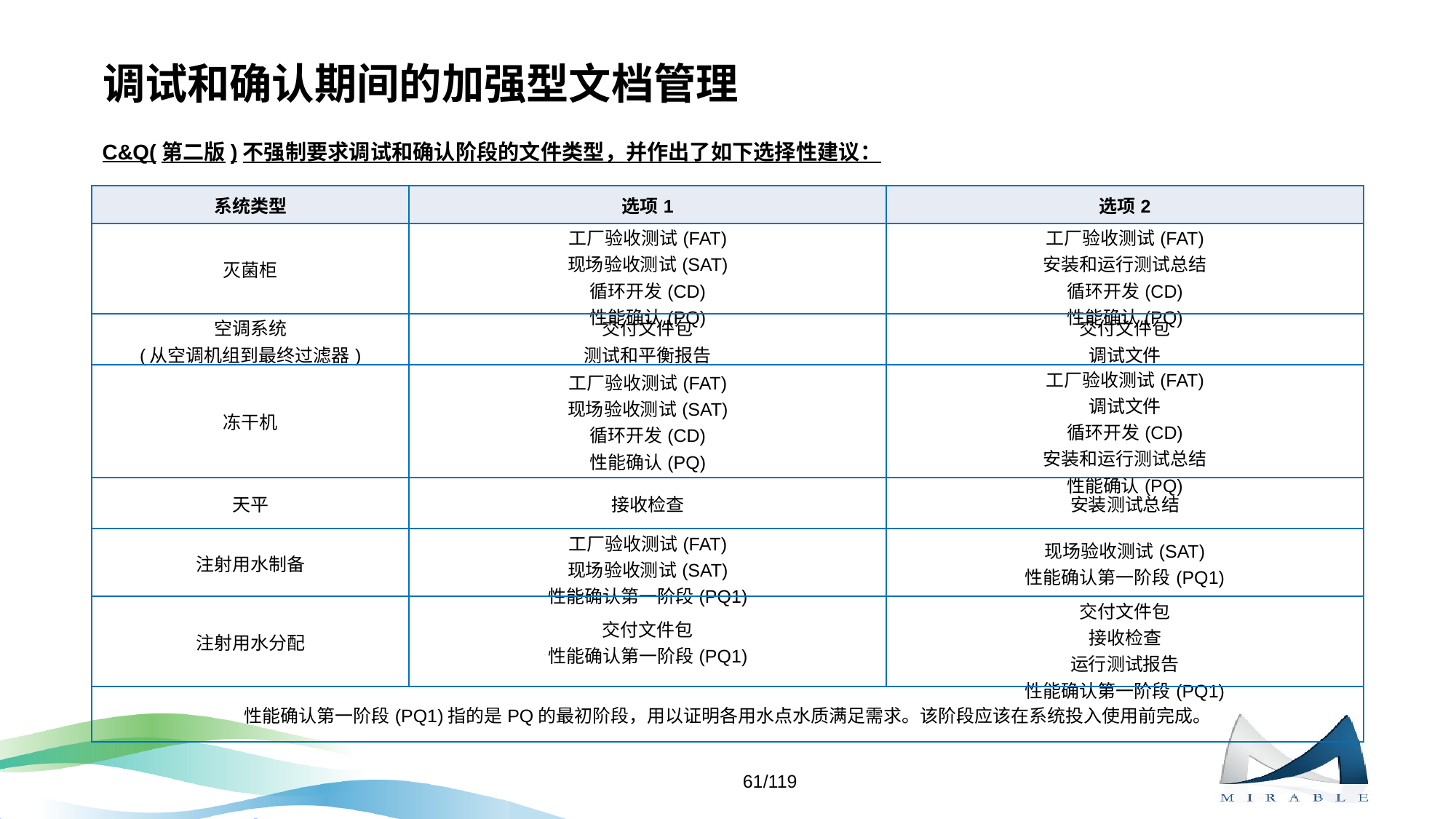

# 调试和确认期间的加强型文档管理
C&Q(第二版)不强制要求调试和确认阶段的文件类型，并作出了如下选择性建议：
| 系统类型 | 选项1 | 选项2 |
| --- | --- | --- |
| 灭菌柜 | 工厂验收测试(FAT) 现场验收测试(SAT) 循环开发(CD) 性能确认(PQ) | 工厂验收测试(FAT) 安装和运行测试总结 循环开发(CD) 性能确认(PQ) |
| 空调系统 (从空调机组到最终过滤器) | 交付文件包 测试和平衡报告 | 交付文件包 调试文件 |
| 冻干机 | 工厂验收测试(FAT) 现场验收测试(SAT) 循环开发(CD) 性能确认(PQ) | 工厂验收测试(FAT) 调试文件 循环开发(CD) 安装和运行测试总结 性能确认(PQ) |
| 天平 | 接收检查 | 安装测试总结 |
| 注射用水制备 | 工厂验收测试(FAT) 现场验收测试(SAT) 性能确认第一阶段(PQ1) | 现场验收测试(SAT) 性能确认第一阶段(PQ1) |
| 注射用水分配 | 交付文件包 性能确认第一阶段(PQ1) | 交付文件包 接收检查 运行测试报告 性能确认第一阶段(PQ1) |
| 性能确认第一阶段(PQ1)指的是PQ的最初阶段，用以证明各用水点水质满足需求。该阶段应该在系统投入使用前完成。 |  |  |
61/119